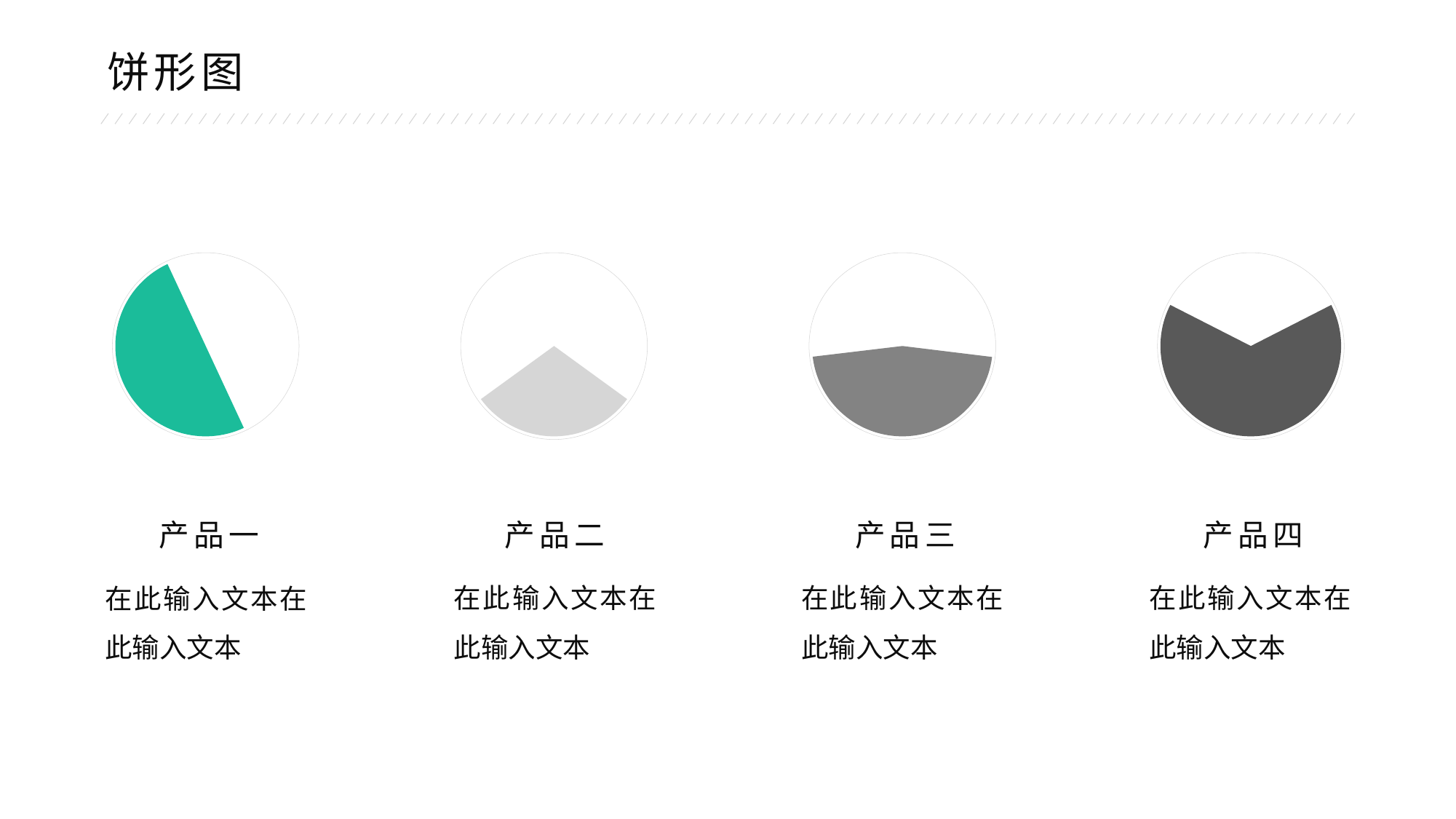

饼形图

### Chart

| Category | 销售额 |
|---|---|
| 第二季度 | 1.0 |
| 第三季度 | 1.0 |

### Chart

| Category | 销售额 |
|---|---|
| 第二季度 | 3.0 |
| 第三季度 | 7.0 |

### Chart

| Category | 销售额 |
|---|---|
| 第二季度 | 6.0 |
| 第三季度 | 7.0 |

### Chart

| Category | 销售额 |
|---|---|
| 第二季度 | 13.0 |
| 第三季度 | 7.0 |

产品二
产品三
产品四
产品一
在此输入文本在此输入文本
在此输入文本在此输入文本
在此输入文本在此输入文本
在此输入文本在此输入文本